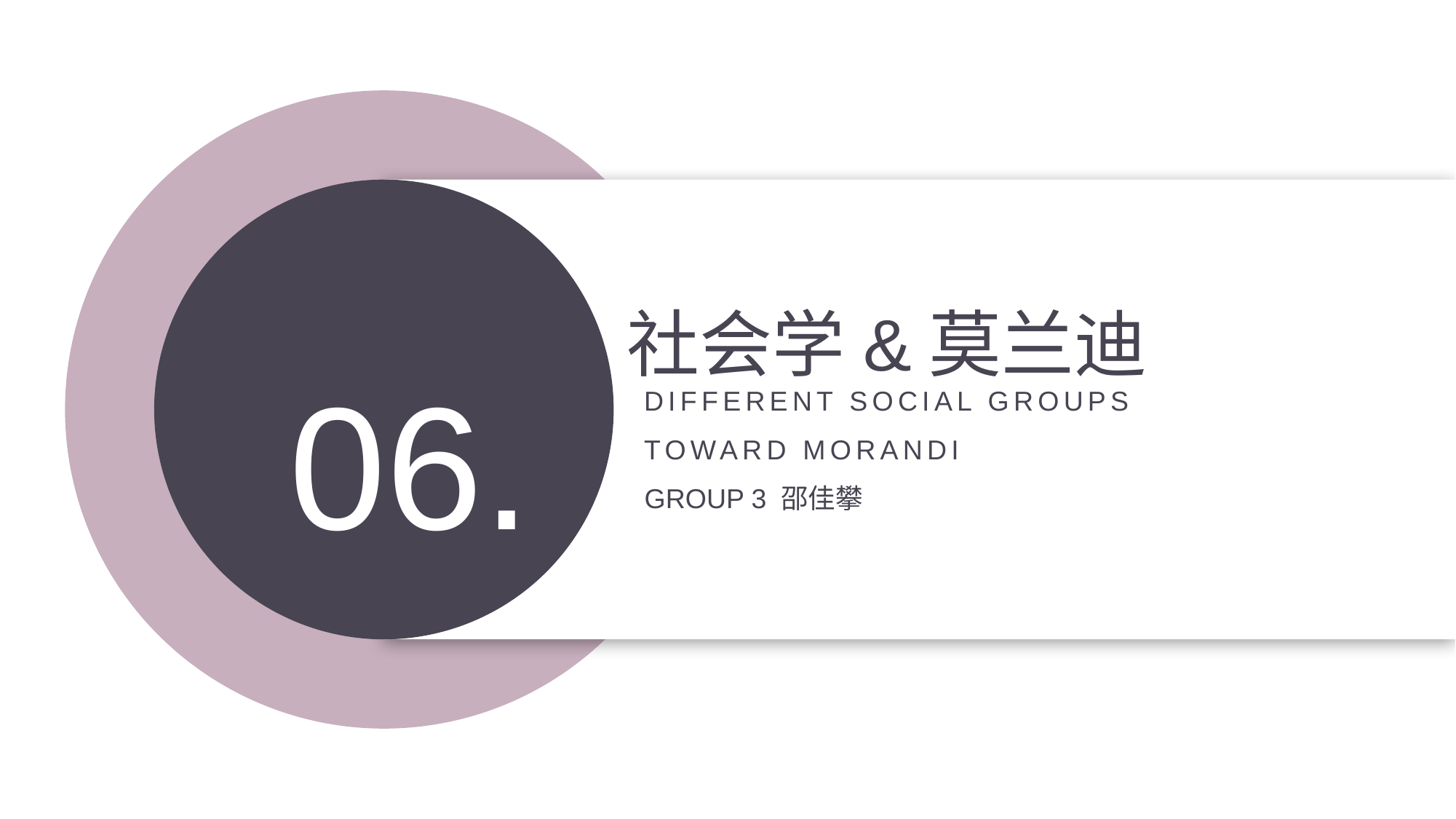

06.
社会学&莫兰迪
DIFFERENT SOCIAL GROUPS TOWARD MORANDI
Group 3 邵佳攀